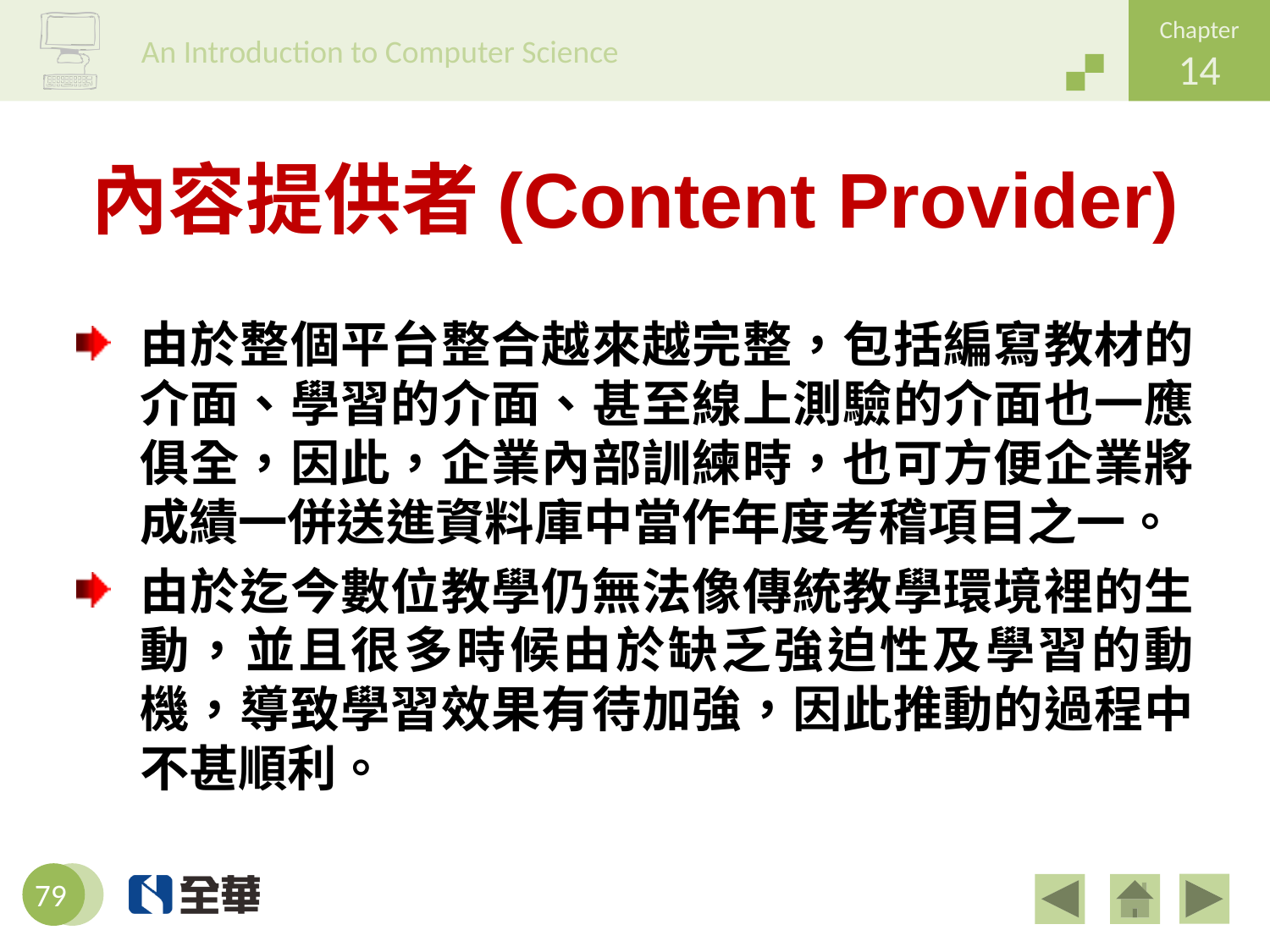

# 內容提供者(Content Provider)
由於整個平台整合越來越完整，包括編寫教材的介面、學習的介面、甚至線上測驗的介面也一應俱全，因此，企業內部訓練時，也可方便企業將成績一併送進資料庫中當作年度考稽項目之一。
由於迄今數位教學仍無法像傳統教學環境裡的生動，並且很多時候由於缺乏強迫性及學習的動機，導致學習效果有待加強，因此推動的過程中不甚順利。